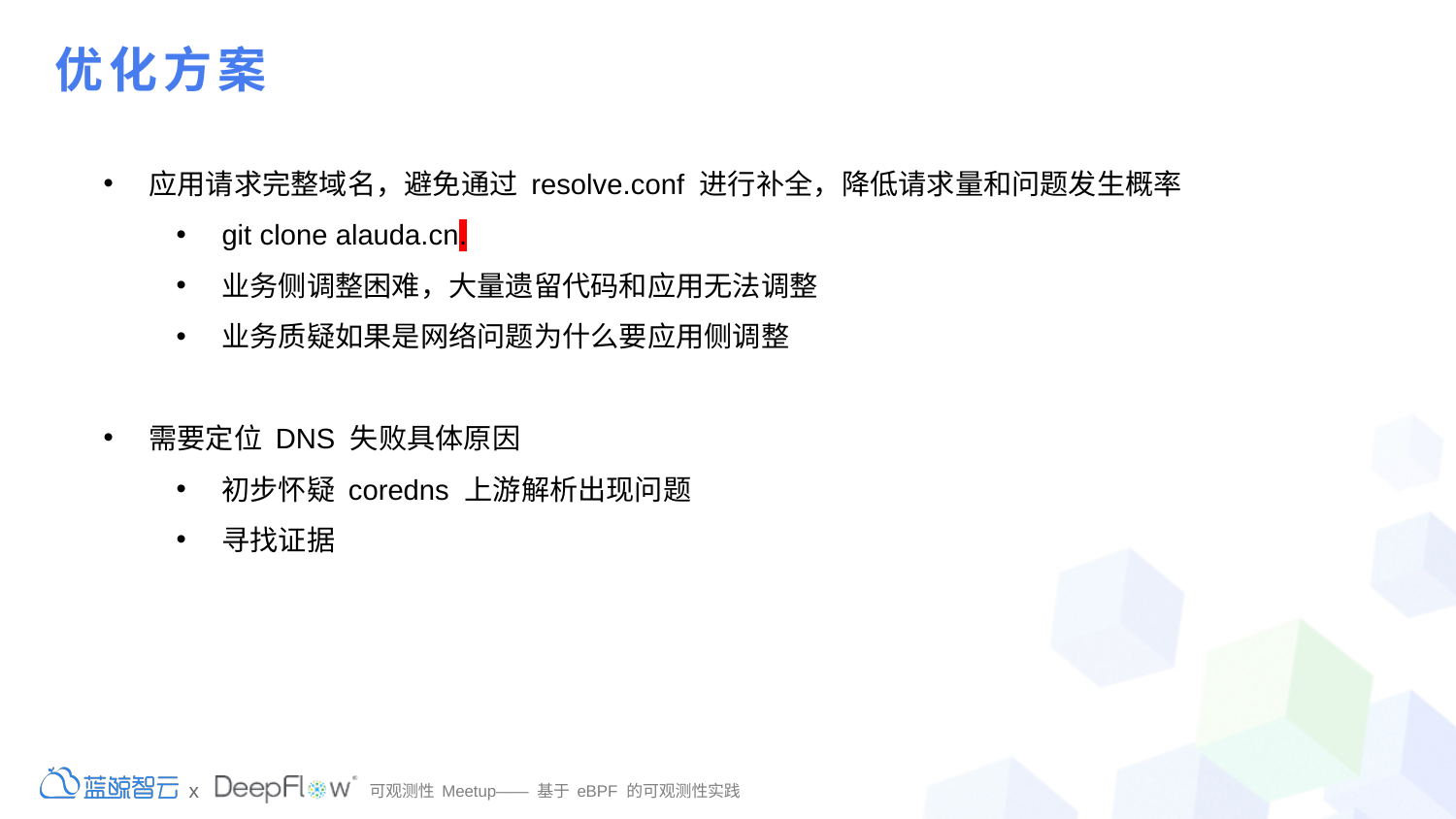

# 优化方案
应用请求完整域名，避免通过 resolve.conf 进行补全，降低请求量和问题发生概率
git clone alauda.cn.
业务侧调整困难，大量遗留代码和应用无法调整
业务质疑如果是网络问题为什么要应用侧调整

需要定位 DNS 失败具体原因
初步怀疑 coredns 上游解析出现问题
寻找证据